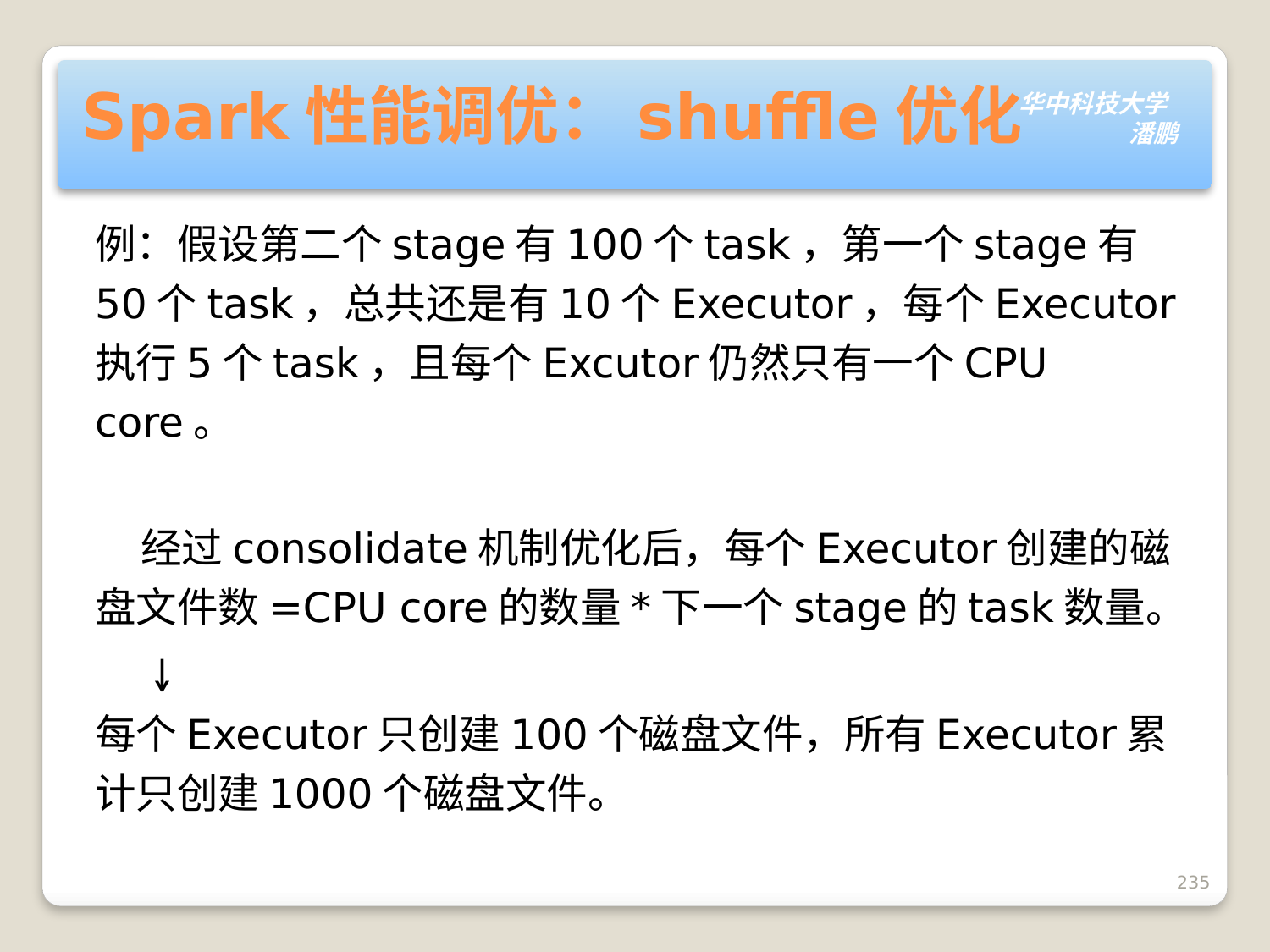

# Spark性能调优：shuffle优化
例：假设第二个stage有100个task，第一个stage有50个task，总共还是有10个Executor，每个Executor执行5个task，且每个Excutor仍然只有一个CPU core。

    经过consolidate机制优化后，每个Executor创建的磁盘文件数=CPU core的数量*下一个stage的task数量。
     ↓
每个Executor只创建100个磁盘文件，所有Executor累计只创建1000个磁盘文件。
235